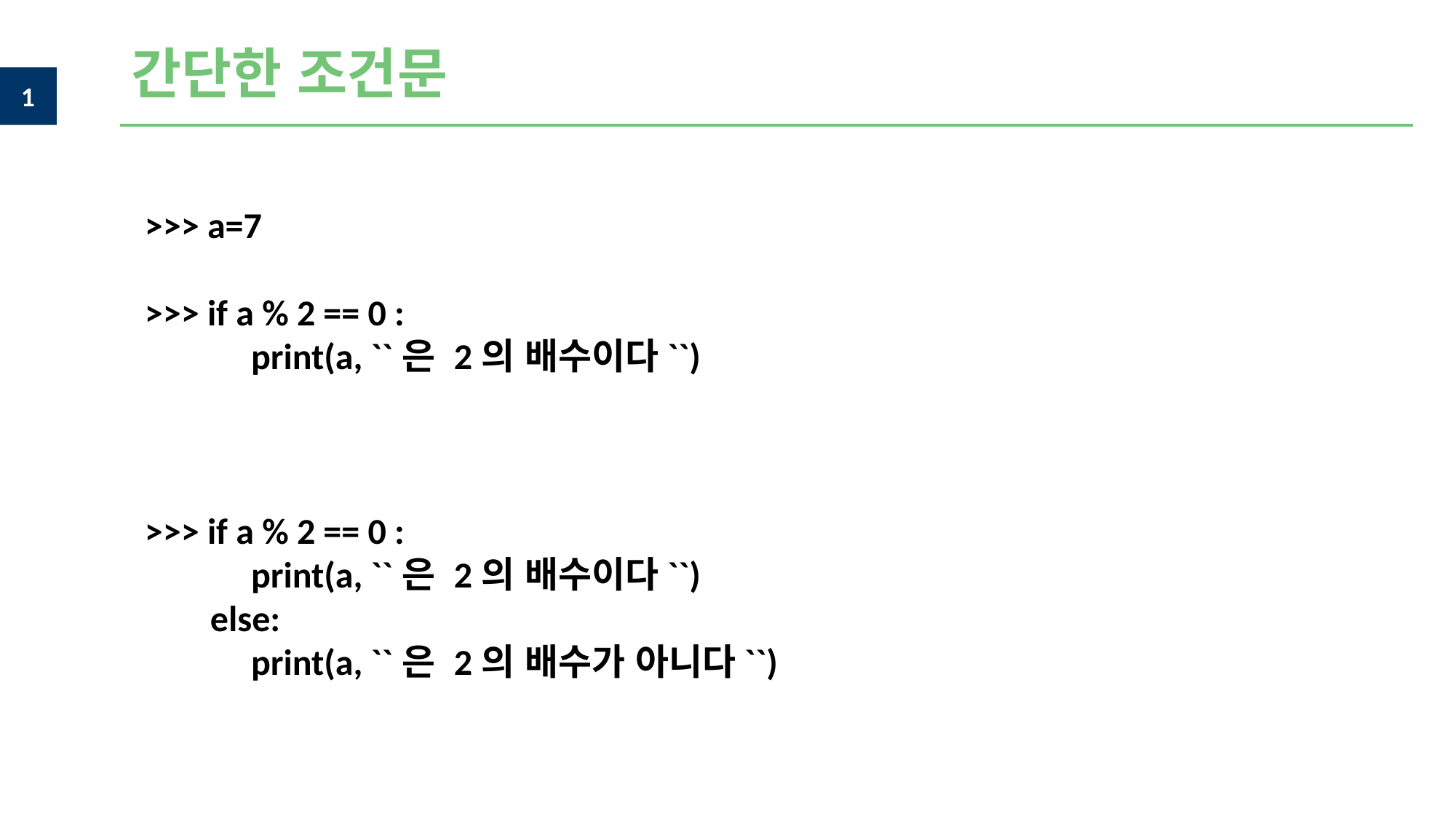

간단한 조건문
>>> a=7

>>> if a % 2 == 0 :
             print(a, ``은 2의 배수이다``)

>>> if a % 2 == 0 :
             print(a, ``은 2의 배수이다``)
        else:
             print(a, ``은 2의 배수가 아니다``)